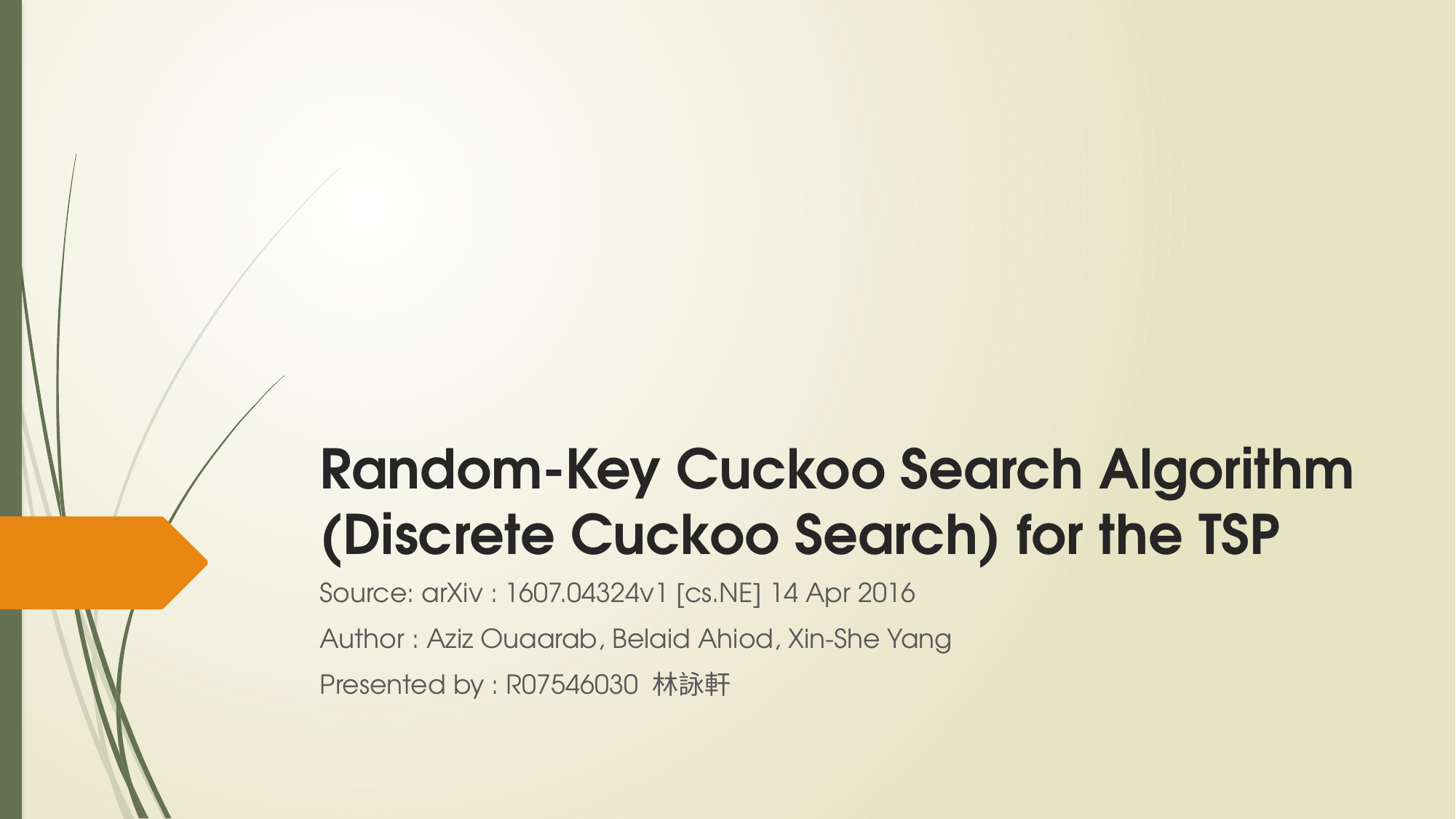

# Random-Key Cuckoo Search Algorithm (Discrete Cuckoo Search) for the TSP
Source: arXiv : 1607.04324v1 [cs.NE] 14 Apr 2016
Author : Aziz Ouaarab, Belaid Ahiod, Xin-She Yang
Presented by : R07546030 林詠軒